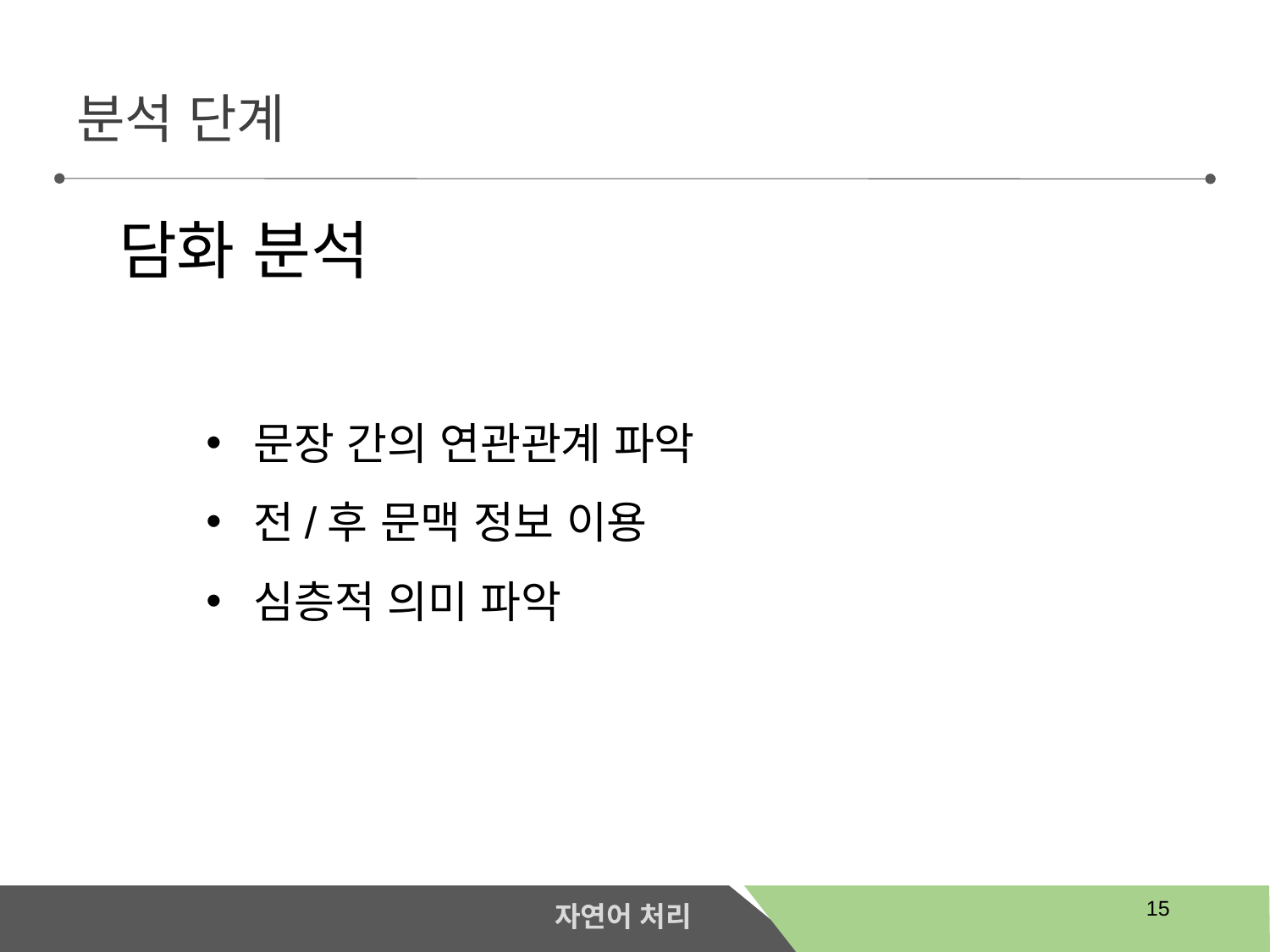

분석 단계
담화 분석
문장 간의 연관관계 파악
전/후 문맥 정보 이용
심층적 의미 파악
15

자연어 처리